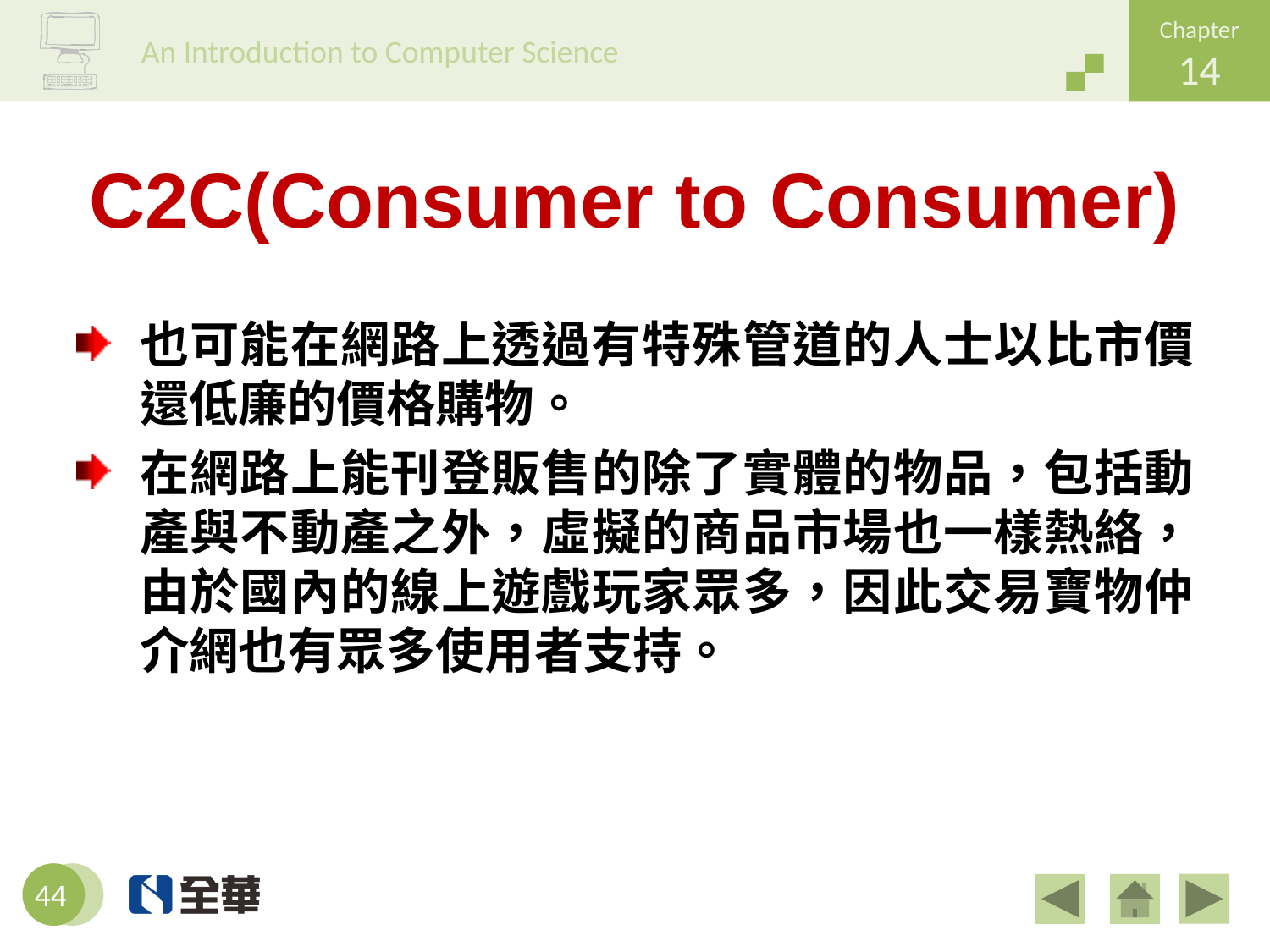

# C2C(Consumer to Consumer)
也可能在網路上透過有特殊管道的人士以比市價還低廉的價格購物。
在網路上能刊登販售的除了實體的物品，包括動產與不動產之外，虛擬的商品市場也一樣熱絡，由於國內的線上遊戲玩家眾多，因此交易寶物仲介網也有眾多使用者支持。